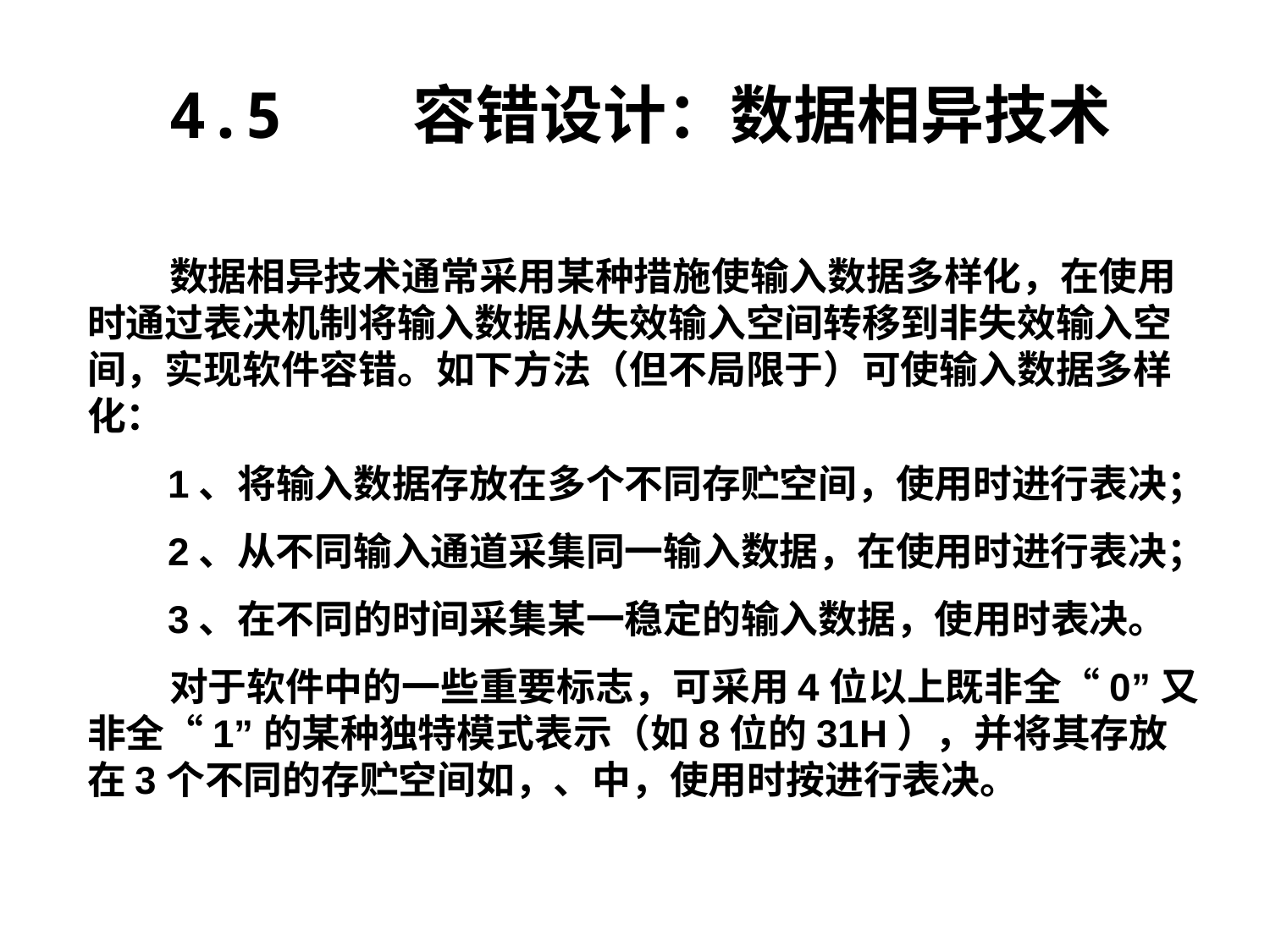

4.5   容错设计：数据相异技术
    数据相异技术通常采用某种措施使输入数据多样化，在使用时通过表决机制将输入数据从失效输入空间转移到非失效输入空间，实现软件容错。如下方法（但不局限于）可使输入数据多样化：
    1、将输入数据存放在多个不同存贮空间，使用时进行表决；
    2、从不同输入通道采集同一输入数据，在使用时进行表决；
    3、在不同的时间采集某一稳定的输入数据，使用时表决。
    对于软件中的一些重要标志，可采用4位以上既非全“0”又非全“1”的某种独特模式表示（如8位的31H），并将其存放在3个不同的存贮空间如，、中，使用时按进行表决。